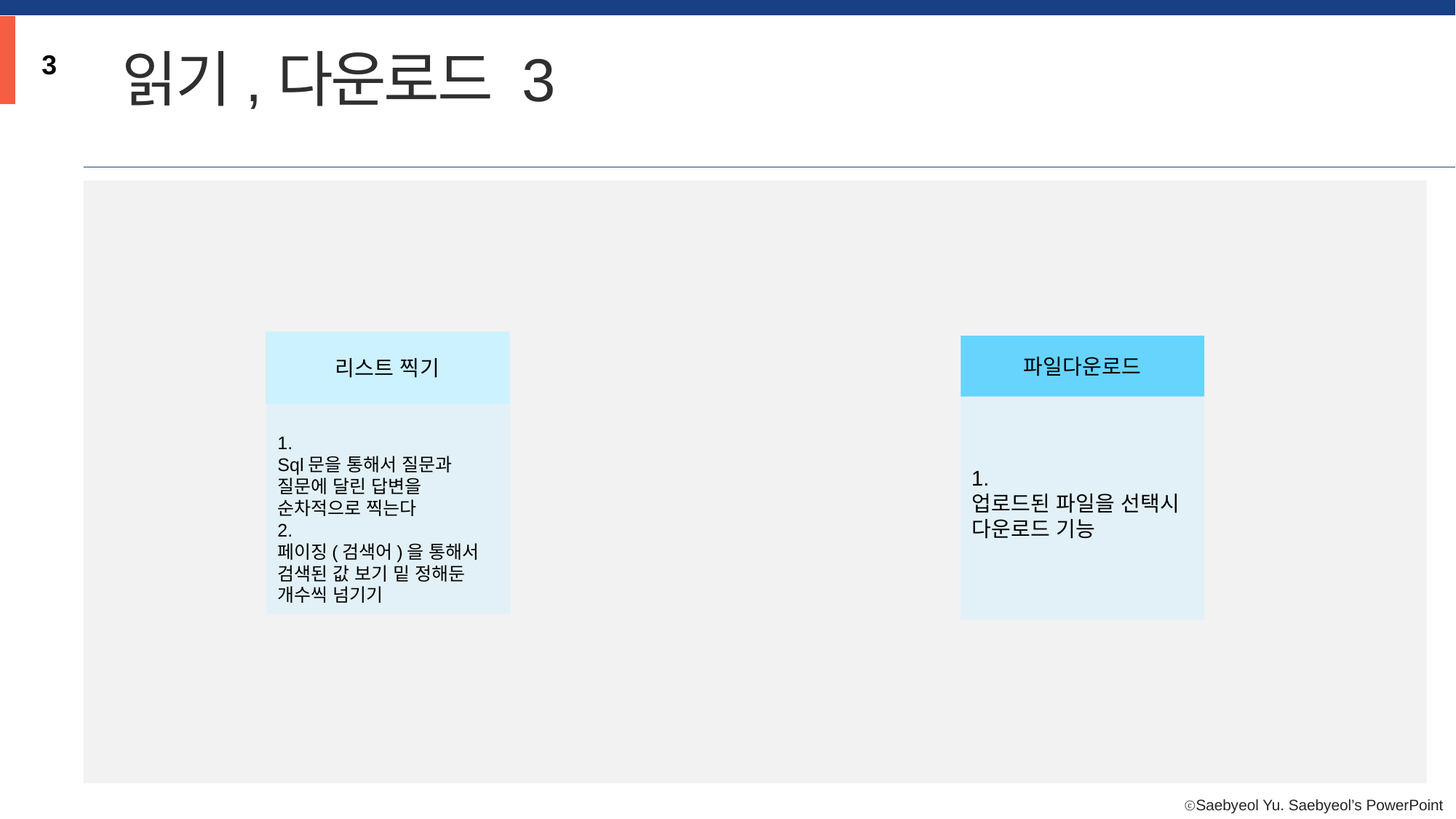

읽기,다운로드 3
3

리스트 찍기

1.
Sql문을 통해서 질문과 질문에 달린 답변을 순차적으로 찍는다
2.
페이징(검색어)을 통해서 검색된 값 보기 밑 정해둔 개수씩 넘기기
파일다운로드

1.
업로드된 파일을 선택시 다운로드 기능